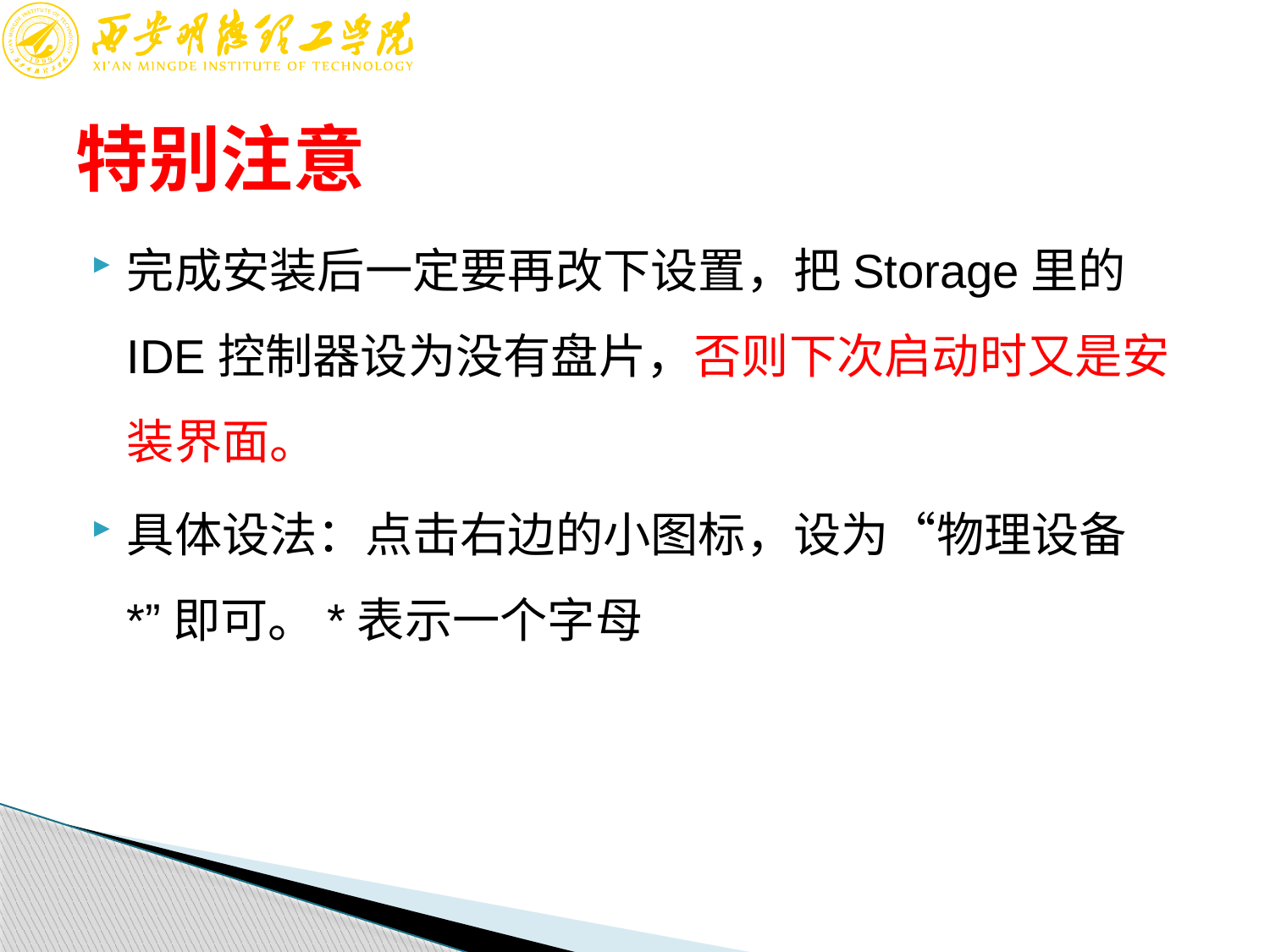

# 特别注意
完成安装后一定要再改下设置，把Storage里的IDE控制器设为没有盘片，否则下次启动时又是安装界面。
具体设法：点击右边的小图标，设为“物理设备*”即可。*表示一个字母